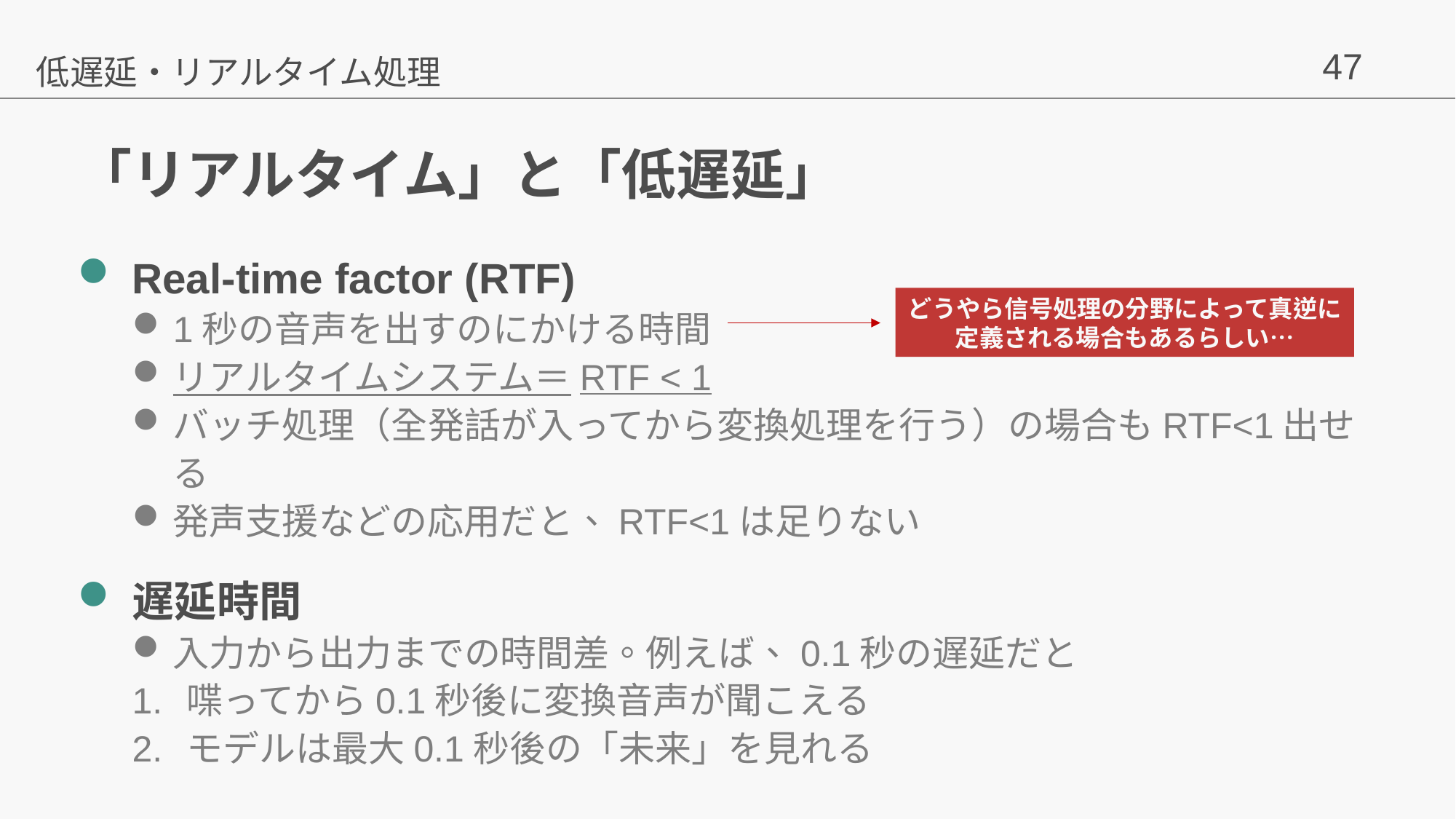

低遅延・リアルタイム処理
# 「リアルタイム」と「低遅延」
Real-time factor (RTF)
1秒の音声を出すのにかける時間
リアルタイムシステム＝RTF < 1
バッチ処理（全発話が入ってから変換処理を行う）の場合もRTF<1出せる
発声支援などの応用だと、RTF<1は足りない
遅延時間
入力から出力までの時間差。例えば、0.1秒の遅延だと
喋ってから0.1秒後に変換音声が聞こえる
モデルは最大0.1秒後の「未来」を見れる
どうやら信号処理の分野によって真逆に定義される場合もあるらしい…